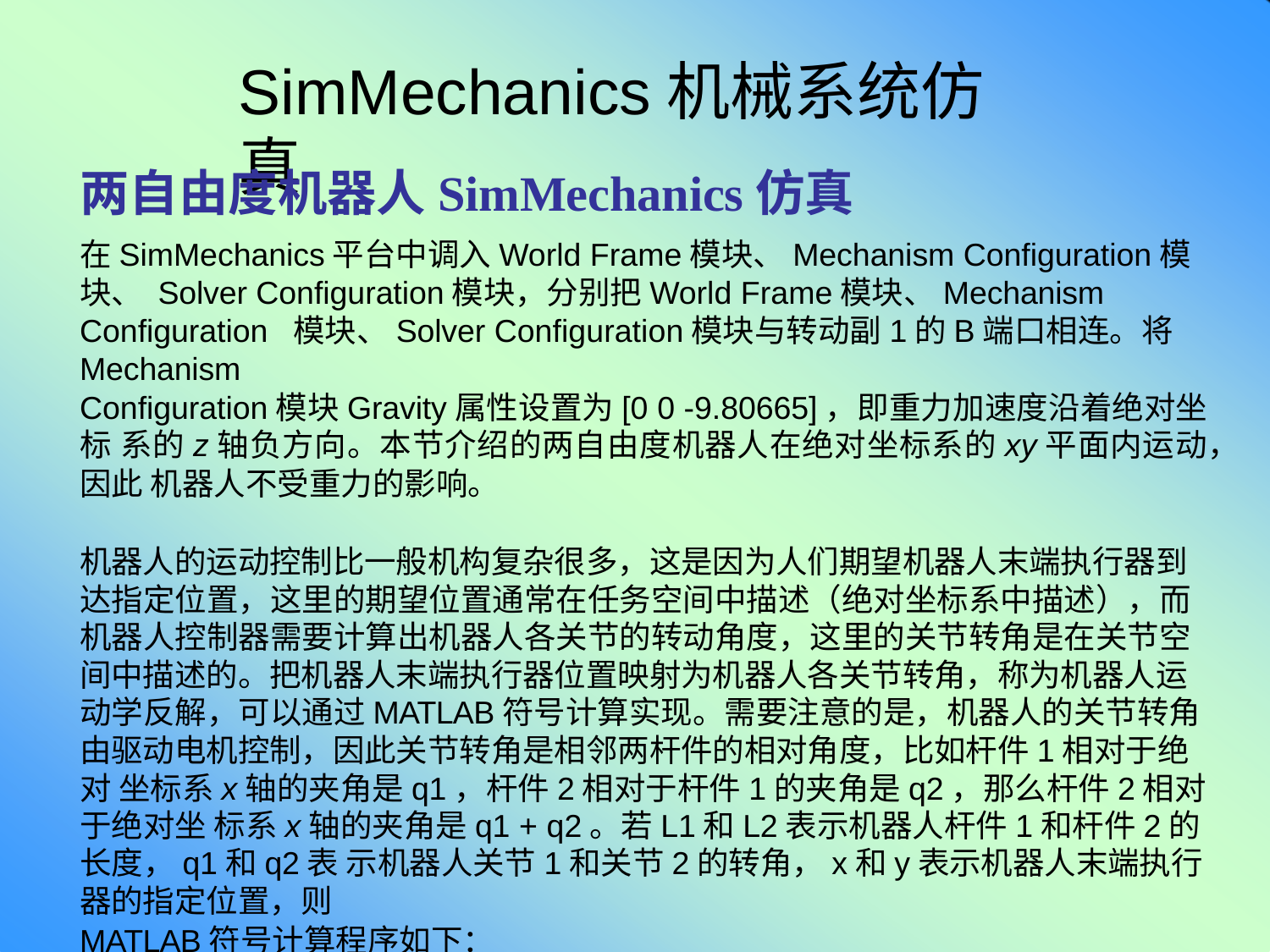

# SimMechanics机械系统仿真
两自由度机器人SimMechanics仿真
在SimMechanics平台中调入World Frame模块、Mechanism Configuration模块、 Solver Configuration模块，分别把World Frame模块、Mechanism Configuration  模块、Solver Configuration模块与转动副1的B端口相连。将Mechanism
Configuration模块Gravity属性设置为[0 0 -9.80665]，即重力加速度沿着绝对坐标 系的z轴负方向。本节介绍的两自由度机器人在绝对坐标系的xy平面内运动，因此 机器人不受重力的影响。

机器人的运动控制比一般机构复杂很多，这是因为人们期望机器人末端执行器到 达指定位置，这里的期望位置通常在任务空间中描述（绝对坐标系中描述），而 机器人控制器需要计算出机器人各关节的转动角度，这里的关节转角是在关节空 间中描述的。把机器人末端执行器位置映射为机器人各关节转角，称为机器人运 动学反解，可以通过MATLAB符号计算实现。需要注意的是，机器人的关节转角 由驱动电机控制，因此关节转角是相邻两杆件的相对角度，比如杆件1相对于绝对 坐标系x轴的夹角是q1，杆件2相对于杆件1的夹角是q2，那么杆件2相对于绝对坐 标系x轴的夹角是q1 + q2。若L1和L2表示机器人杆件1和杆件2的长度，q1和q2表 示机器人关节1和关节2的转角，x和y表示机器人末端执行器的指定位置，则
MATLAB符号计算程序如下：